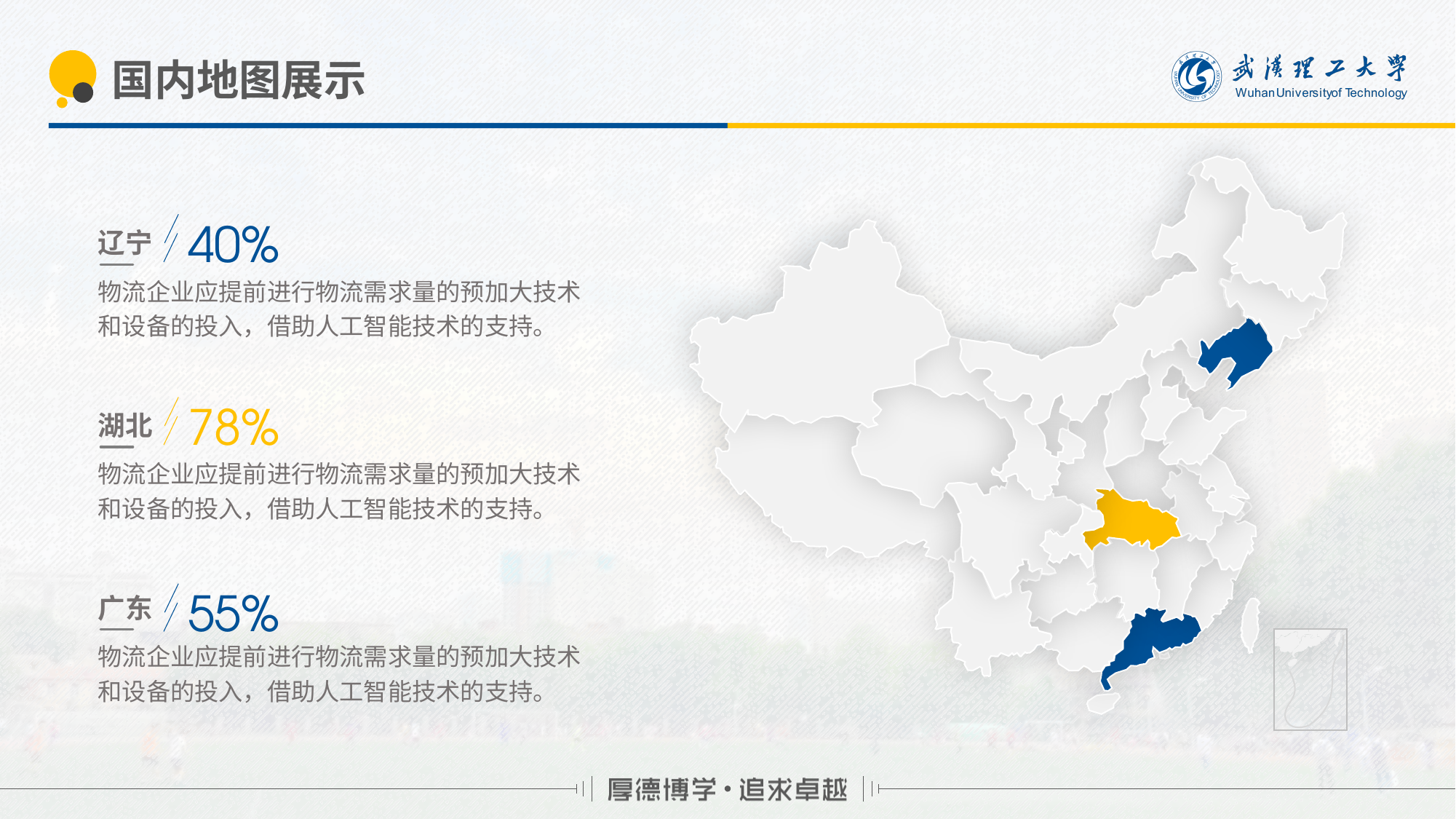

# 国内地图展示

40%
辽宁
物流企业应提前进行物流需求量的预加大技术和设备的投入，借助人工智能技术的支持。
78%
湖北
物流企业应提前进行物流需求量的预加大技术和设备的投入，借助人工智能技术的支持。
55%
广东
物流企业应提前进行物流需求量的预加大技术和设备的投入，借助人工智能技术的支持。